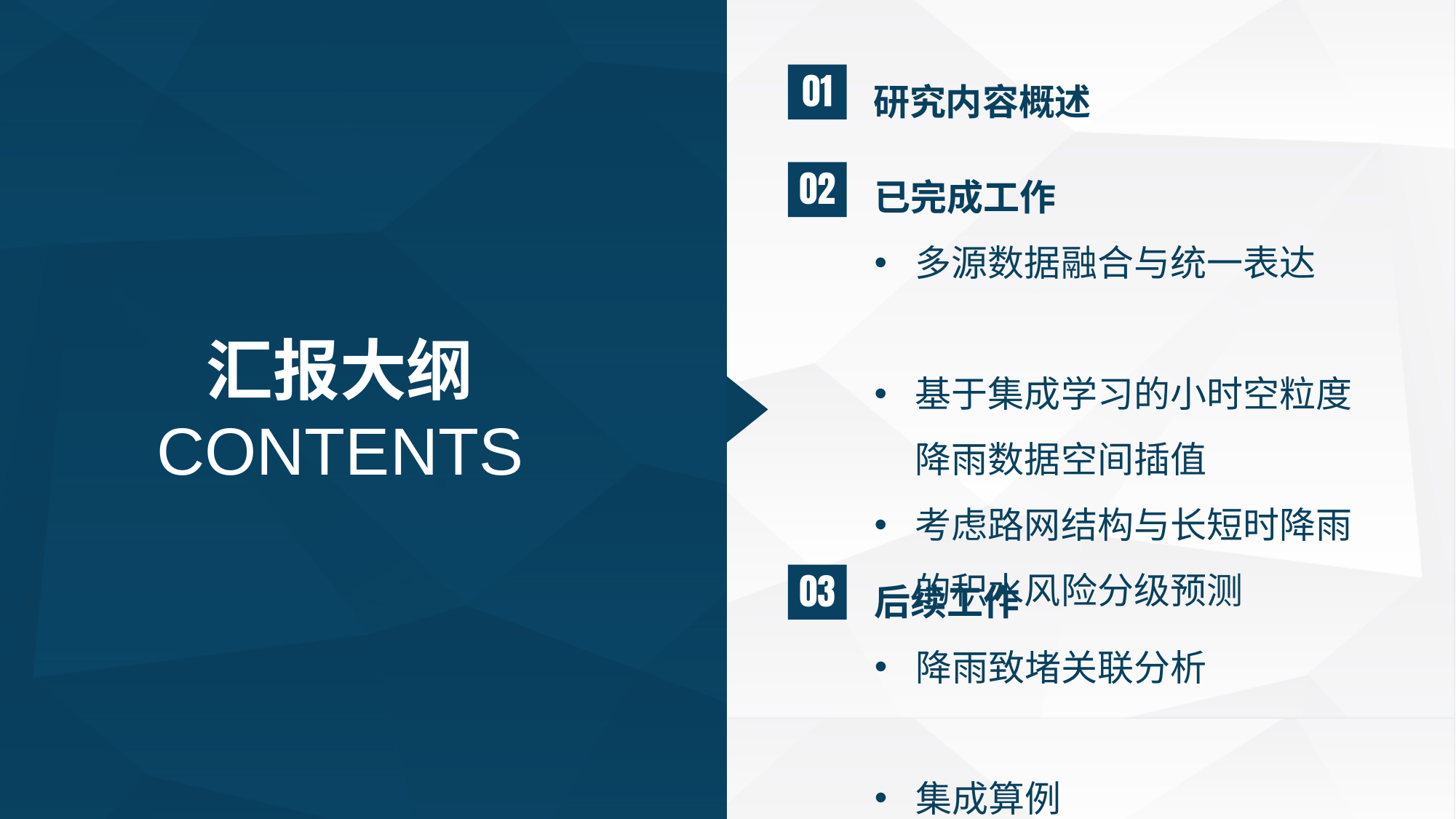

研究内容概述
01
已完成工作
多源数据融合与统一表达
基于集成学习的小时空粒度
降雨数据空间插值
考虑路网结构与长短时降雨
的积水风险分级预测
02
汇报大纲
CONTENTS

后续工作
降雨致堵关联分析
集成算例
03